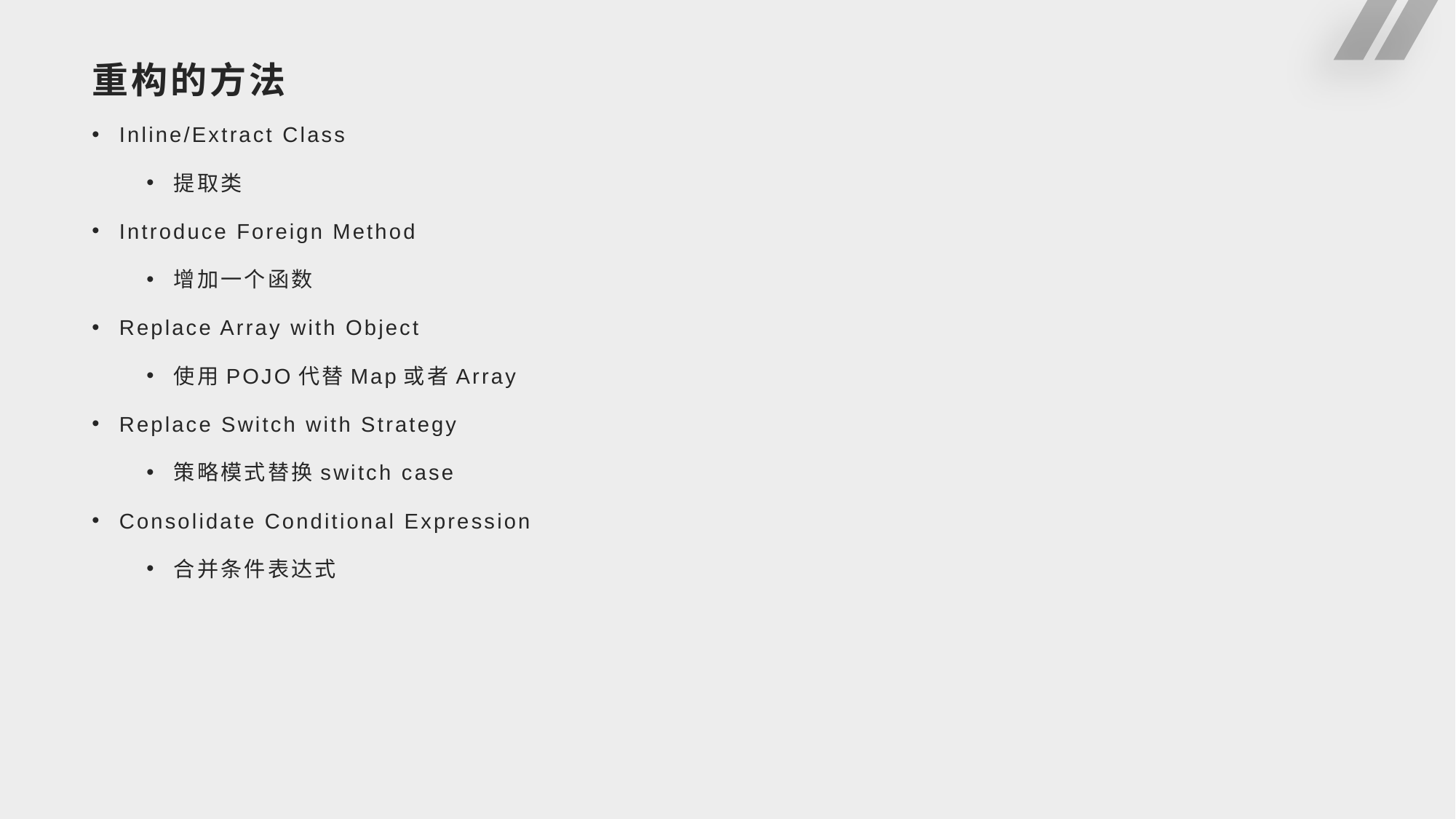

# 重构的方法
Inline/Extract Class
提取类
Introduce Foreign Method
增加一个函数
Replace Array with Object
使用POJO代替Map或者Array
Replace Switch with Strategy
策略模式替换switch case
Consolidate Conditional Expression
合并条件表达式